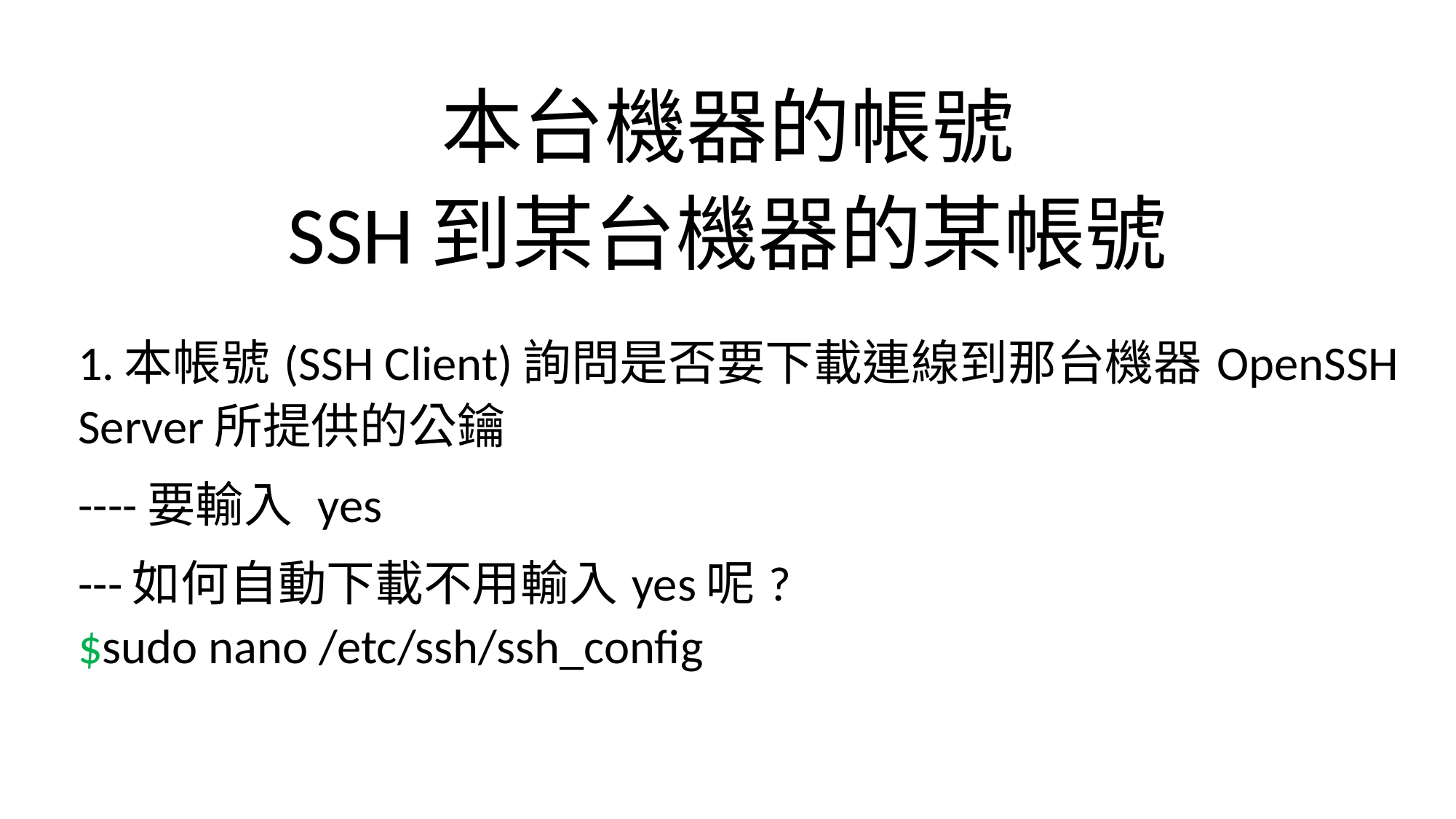

# 本台機器的帳號 SSH到某台機器的某帳號
1.本帳號(SSH Client)詢問是否要下載連線到那台機器OpenSSH Server所提供的公鑰
----要輸入 yes
---如何自動下載不用輸入yes呢?
$sudo nano /etc/ssh/ssh_config